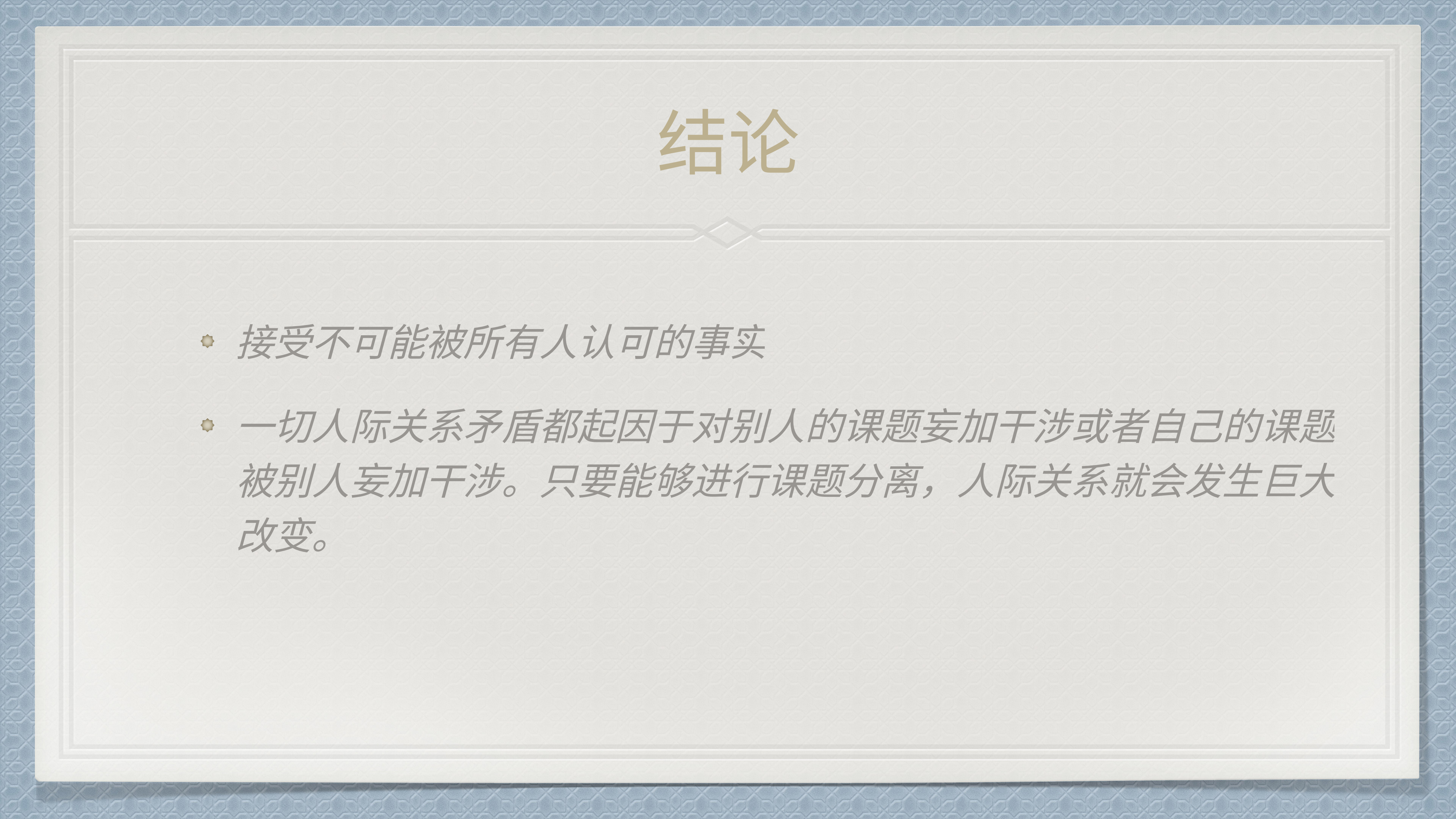

# 结论
接受不可能被所有人认可的事实
一切人际关系矛盾都起因于对别人的课题妄加干涉或者自己的课题被别人妄加干涉。只要能够进行课题分离，人际关系就会发生巨大改变。